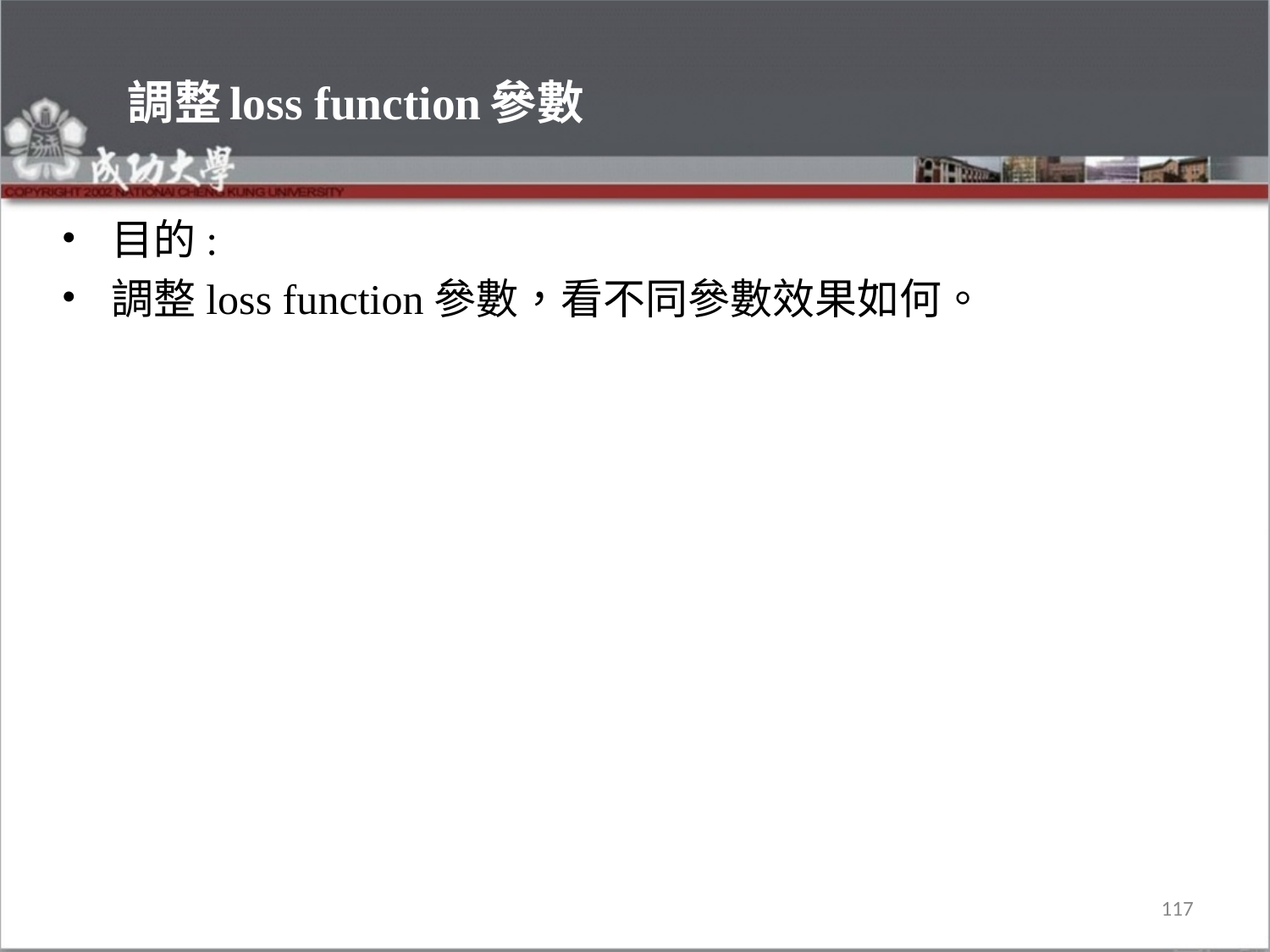

# 調整loss function參數
目的:
調整loss function參數，看不同參數效果如何。
117